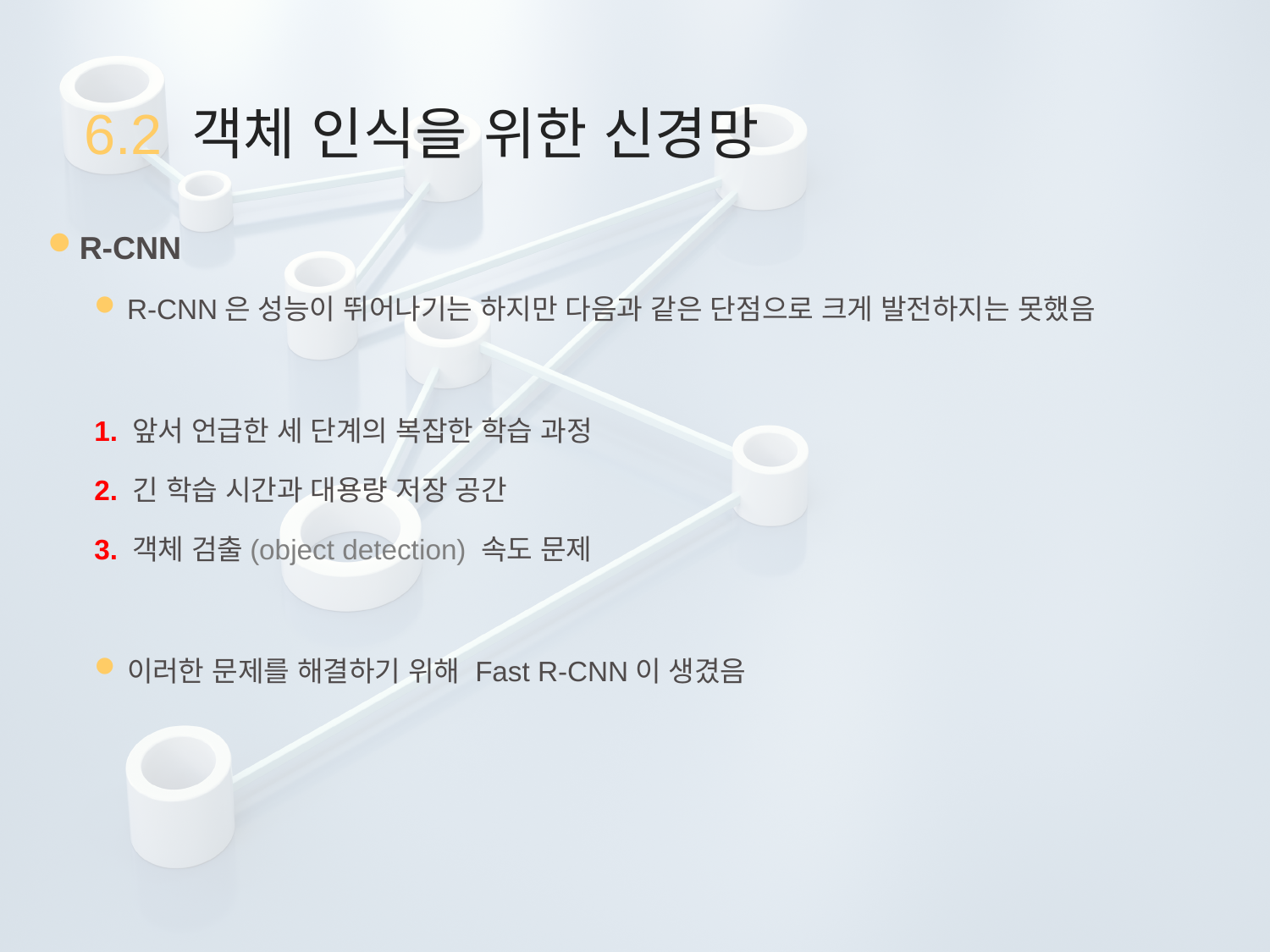

# 6.2 객체 인식을 위한 신경망
R-CNN
R-CNN은 성능이 뛰어나기는 하지만 다음과 같은 단점으로 크게 발전하지는 못했음

1. 앞서 언급한 세 단계의 복잡한 학습 과정
2. 긴 학습 시간과 대용량 저장 공간
3. 객체 검출(object detection) 속도 문제

이러한 문제를 해결하기 위해 Fast R-CNN이 생겼음